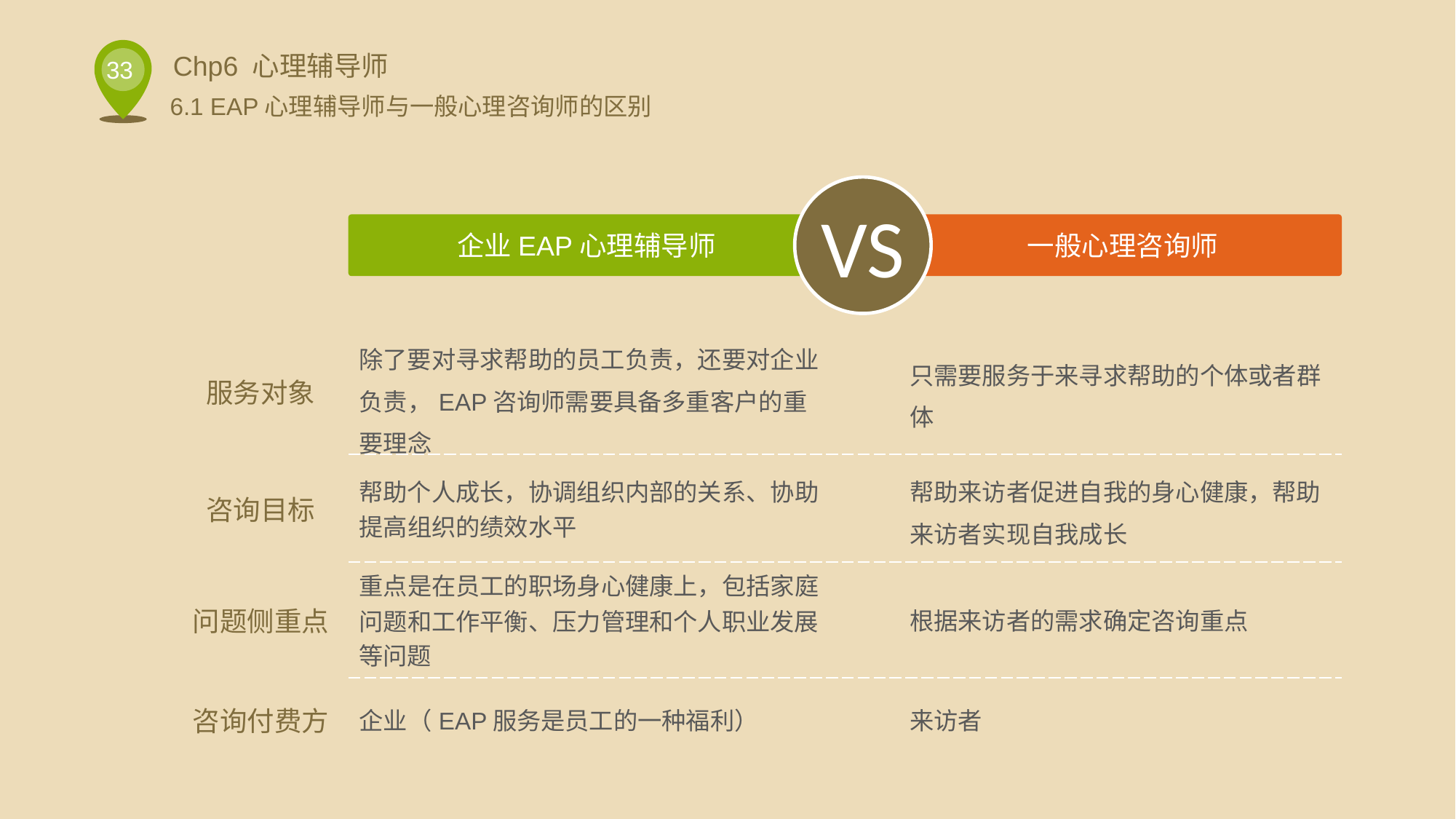

6.1 EAP心理辅导师与一般心理咨询师的区别
VS
企业EAP心理辅导师
一般心理咨询师
| 服务对象 | 除了要对寻求帮助的员工负责，还要对企业负责，EAP咨询师需要具备多重客户的重要理念 |  | 只需要服务于来寻求帮助的个体或者群体 |
| --- | --- | --- | --- |
| 咨询目标 | 帮助个人成长，协调组织内部的关系、协助提高组织的绩效水平 |  | 帮助来访者促进自我的身心健康，帮助来访者实现自我成长 |
| 问题侧重点 | 重点是在员工的职场身心健康上，包括家庭问题和工作平衡、压力管理和个人职业发展等问题 |  | 根据来访者的需求确定咨询重点 |
| 咨询付费方 | 企业（EAP服务是员工的一种福利） |  | 来访者 |